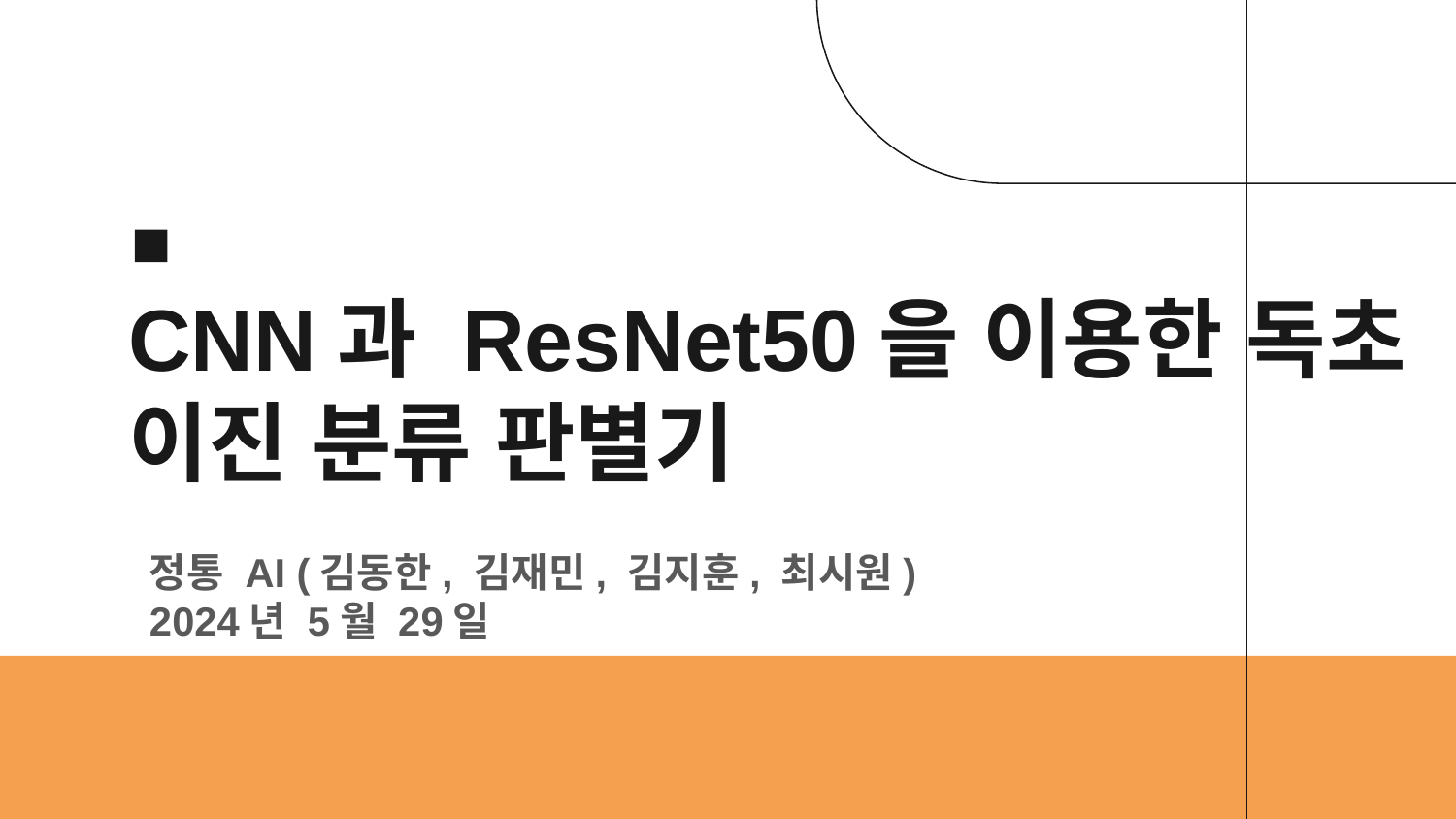

# CNN과 ResNet50을 이용한 독초 이진 분류 판별기
정통 AI (김동한, 김재민, 김지훈, 최시원)
2024년 5월 29일